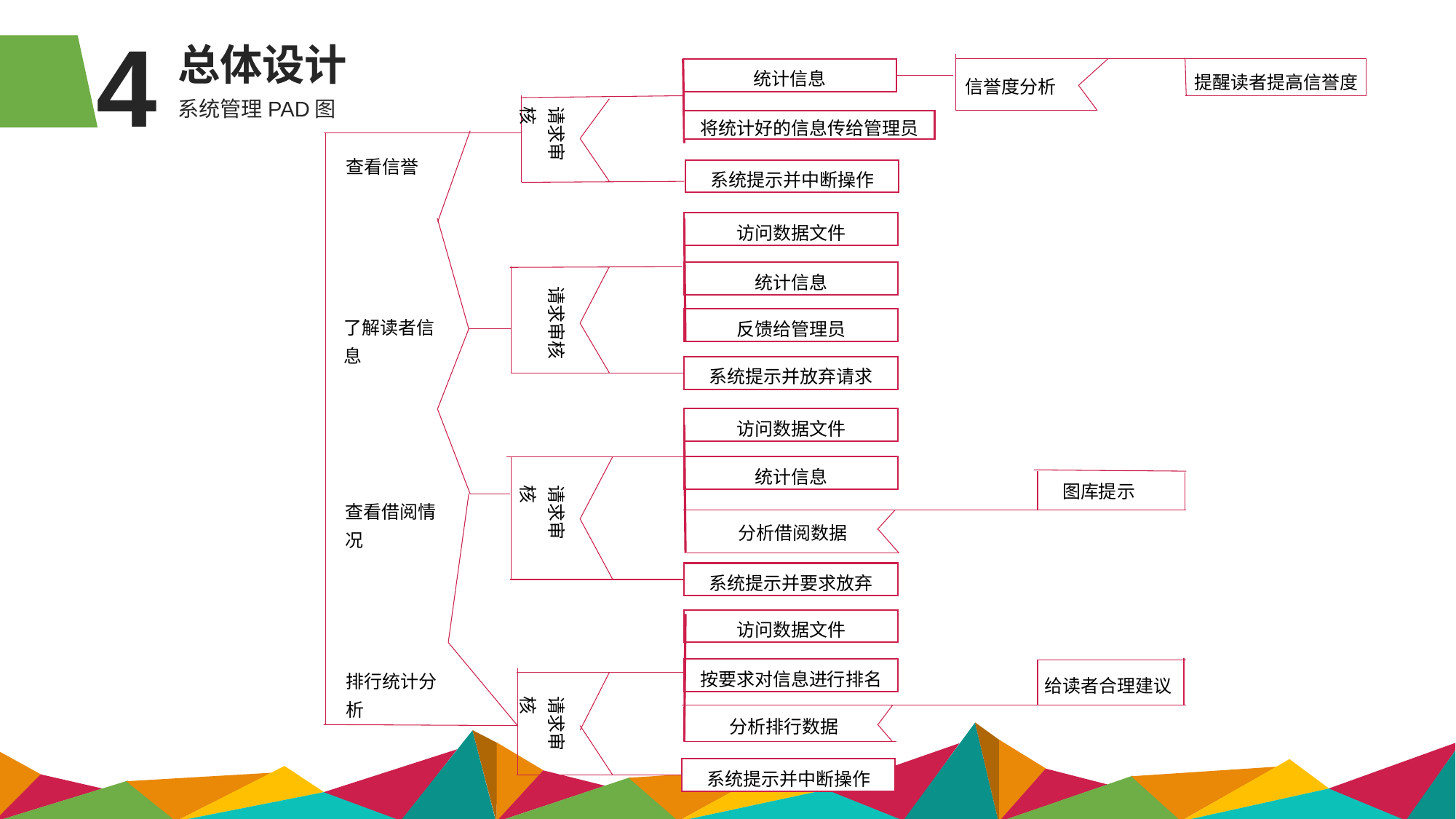

4
总体设计
统计信息
提醒读者提高信誉度
信誉度分析
请求审核
将统计好的信息传给管理员
查看信誉
系统提示并中断操作
访问数据文件
统计信息
请求审核
了解读者信息
反馈给管理员
系统提示并放弃请求
访问数据文件
统计信息
图库提示
请求审核
查看借阅情况
分析借阅数据
系统提示并要求放弃
访问数据文件
排行统计分析
按要求对信息进行排名
给读者合理建议
请求审核
分析排行数据
系统提示并中断操作
系统管理PAD图